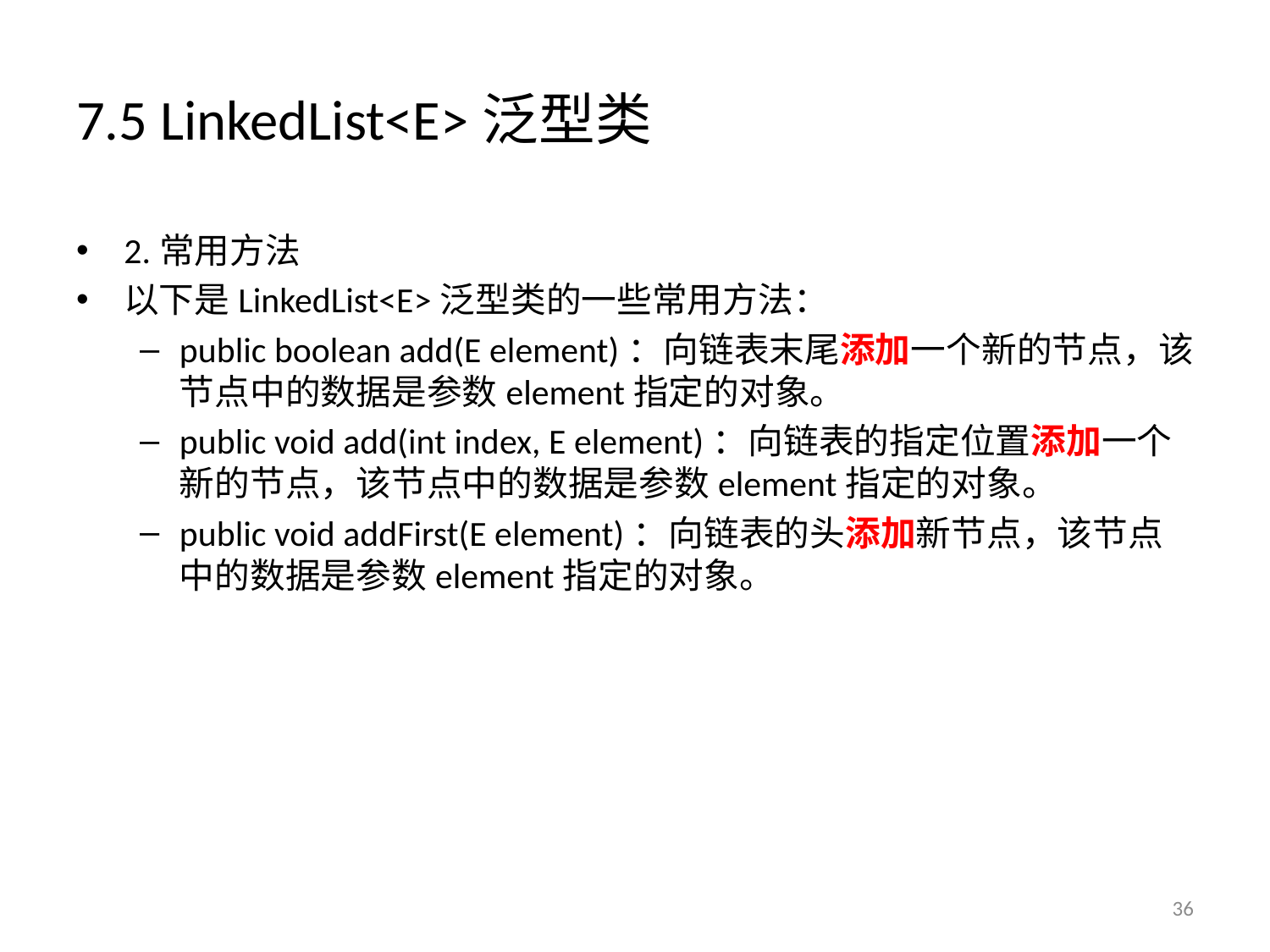

# 7.5 LinkedList<E>泛型类
2.常用方法
以下是LinkedList<E>泛型类的一些常用方法：
public boolean add(E element)：向链表末尾添加一个新的节点，该节点中的数据是参数element指定的对象。
public void add(int index, E element)：向链表的指定位置添加一个新的节点，该节点中的数据是参数element指定的对象。
public void addFirst(E element)：向链表的头添加新节点，该节点中的数据是参数element指定的对象。
36